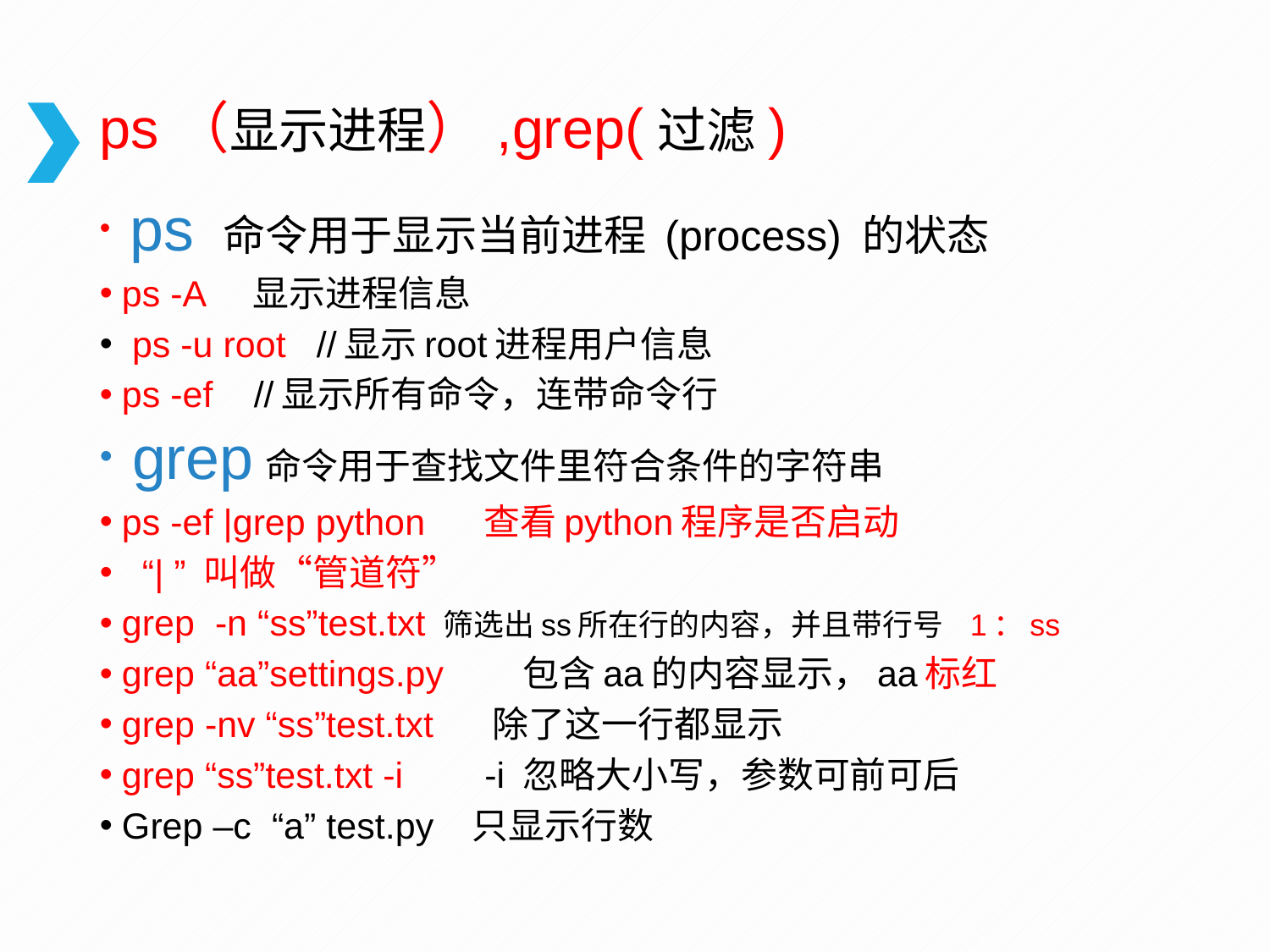

# ps（显示进程）,grep(过滤)
 ps 命令用于显示当前进程 (process) 的状态
ps -A    显示进程信息
 ps -u root   //显示root进程用户信息
ps -ef    //显示所有命令，连带命令行
 grep命令用于查找文件里符合条件的字符串
ps -ef |grep python     查看python程序是否启动
  “| ” 叫做“管道符”
grep  -n “ss”test.txt 筛选出ss所在行的内容，并且带行号   1：ss
grep “aa”settings.py       包含aa的内容显示，aa标红
grep -nv “ss”test.txt     除了这一行都显示
grep “ss”test.txt -i        -i 忽略大小写，参数可前可后
Grep –c  “a” test.py   只显示行数